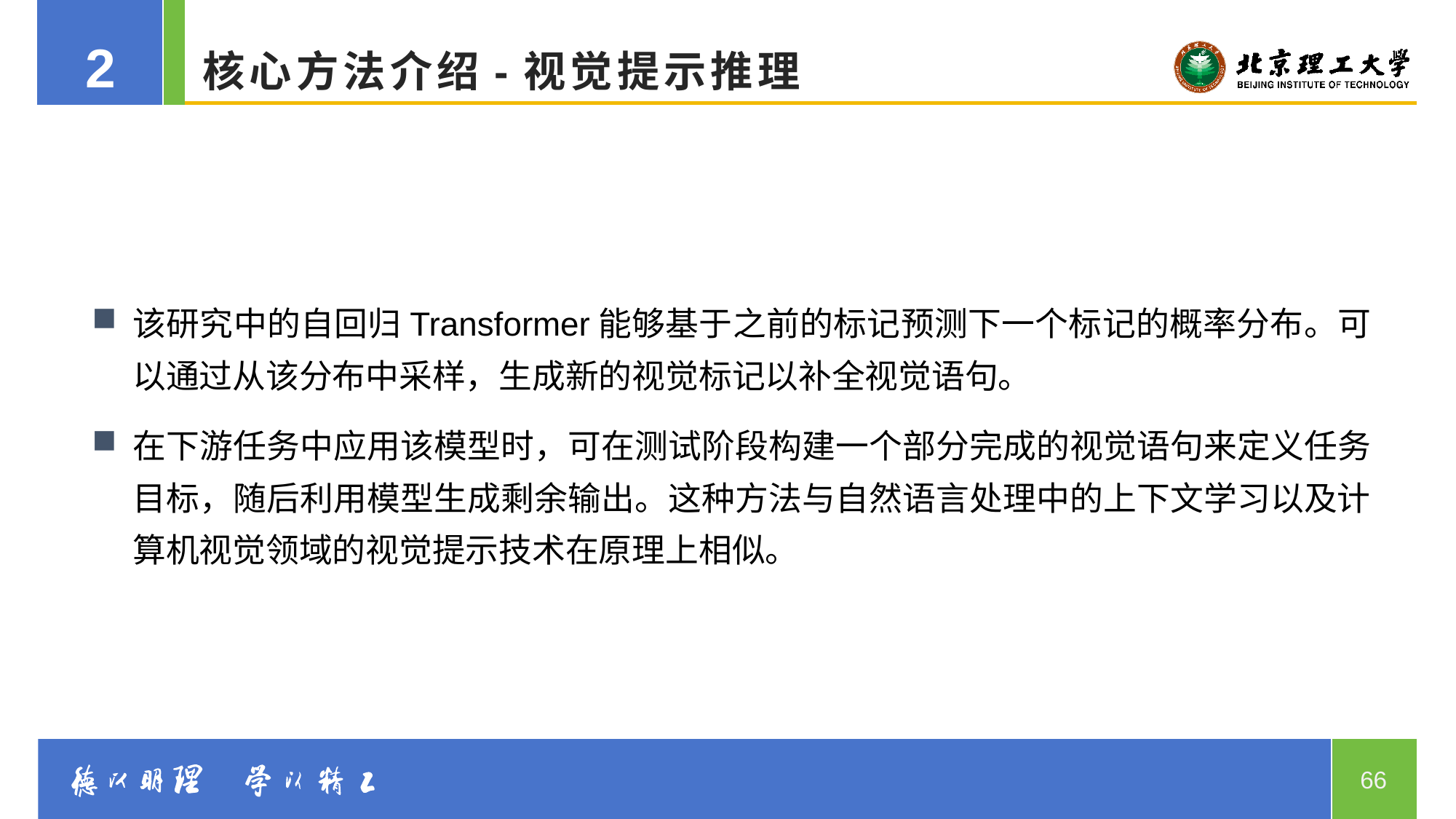

2
# 核心方法介绍-视觉提示推理
该研究中的自回归Transformer能够基于之前的标记预测下一个标记的概率分布。可以通过从该分布中采样，生成新的视觉标记以补全视觉语句。
在下游任务中应用该模型时，可在测试阶段构建一个部分完成的视觉语句来定义任务目标，随后利用模型生成剩余输出。这种方法与自然语言处理中的上下文学习以及计算机视觉领域的视觉提示技术在原理上相似。